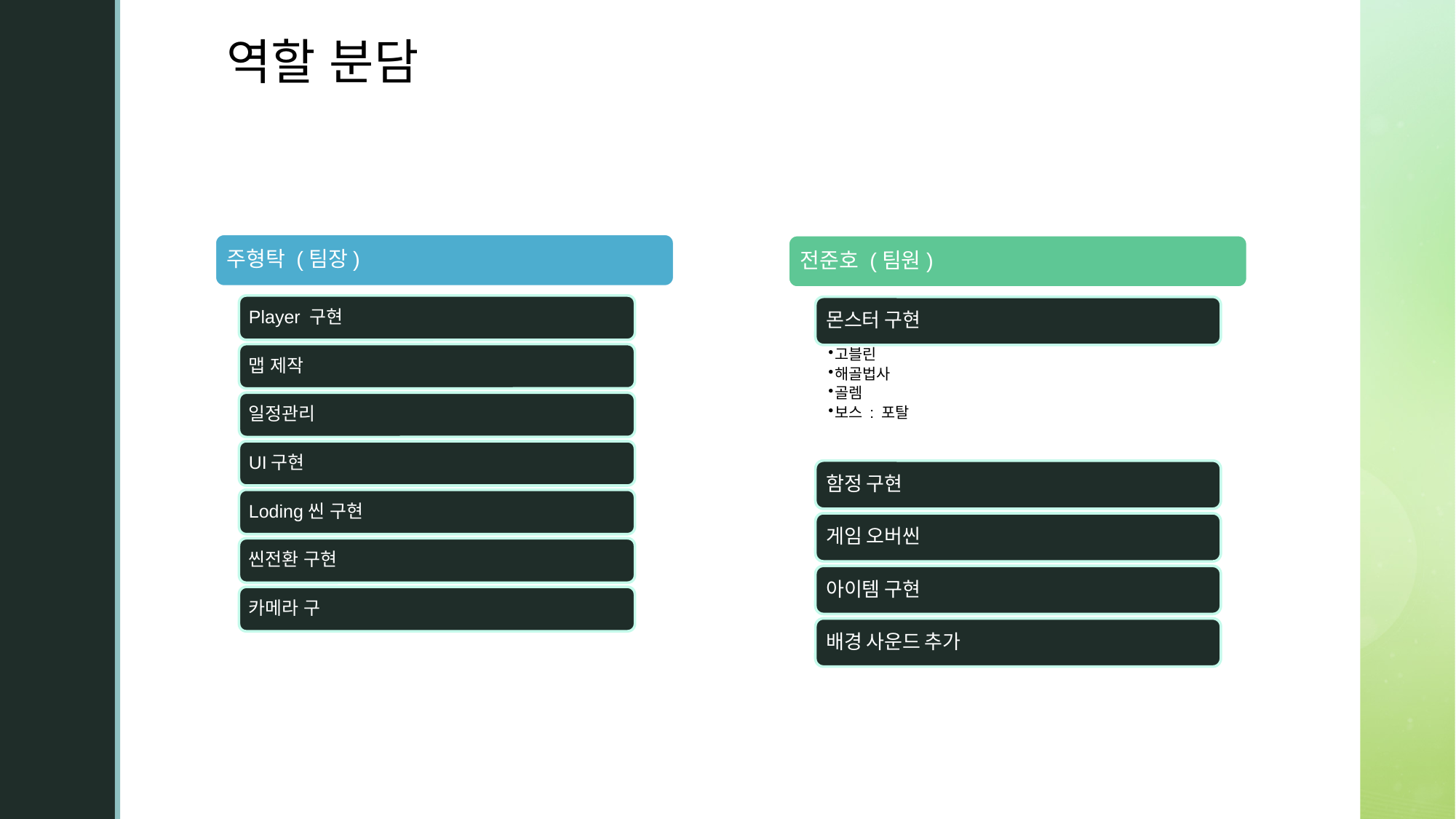

16
# 역할 분담
주형탁 (팀장)
전준호 (팀원)
Player 구현
맵 제작
일정관리
UI구현
Loding씬 구현
씬전환 구현
카메라 구
몬스터 구현
고블린
해골법사
골렘
보스 : 포탈
함정 구현
게임 오버씬
아이템 구현
배경 사운드 추가